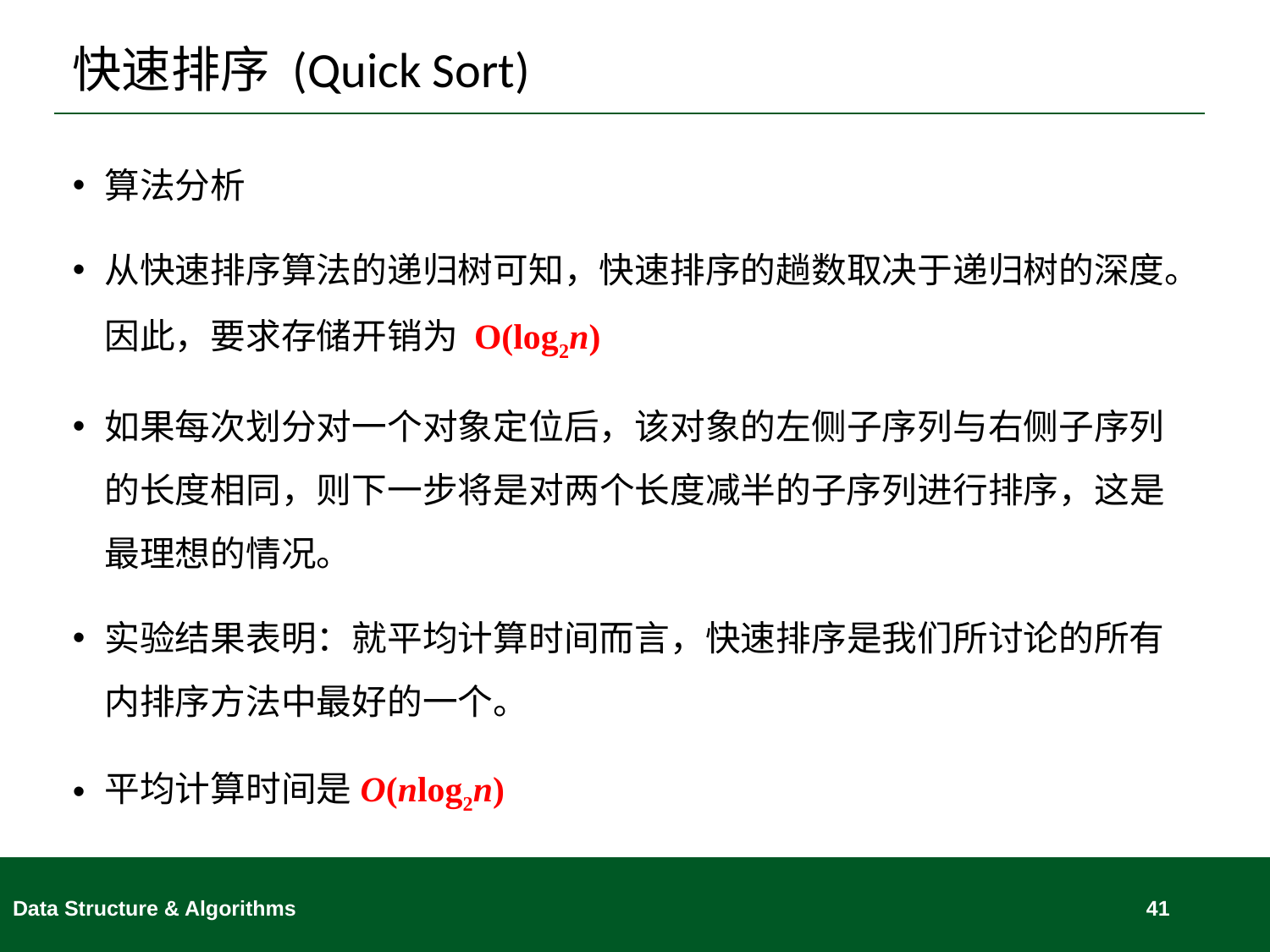

# 快速排序 (Quick Sort)
算法分析
从快速排序算法的递归树可知，快速排序的趟数取决于递归树的深度。因此，要求存储开销为 O(log2n)
如果每次划分对一个对象定位后，该对象的左侧子序列与右侧子序列的长度相同，则下一步将是对两个长度减半的子序列进行排序，这是最理想的情况。
实验结果表明：就平均计算时间而言，快速排序是我们所讨论的所有内排序方法中最好的一个。
平均计算时间是O(nlog2n)

Data Structure & Algorithms
41